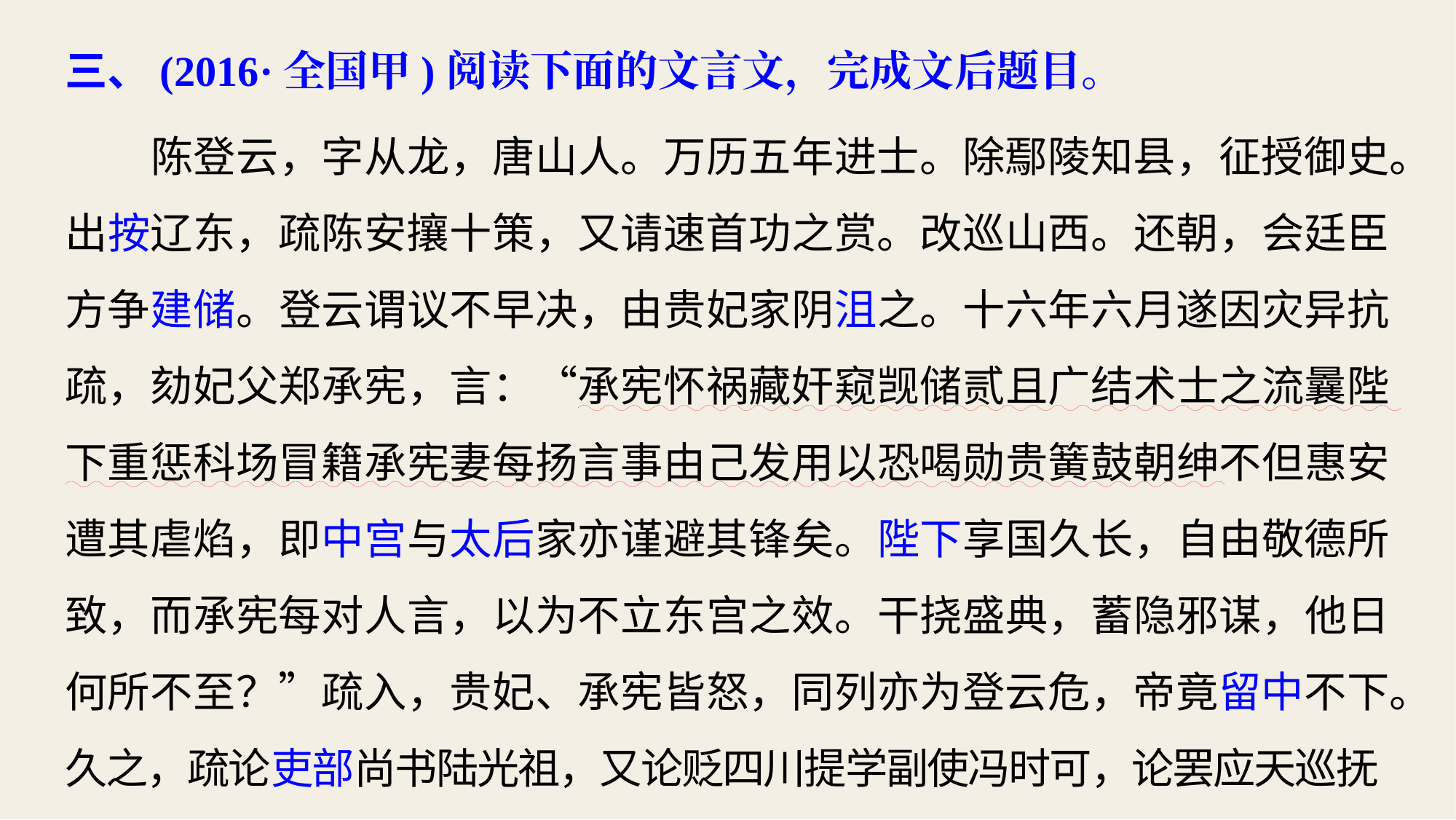

三、(2016·全国甲)阅读下面的文言文，完成文后题目。
陈登云，字从龙，唐山人。万历五年进士。除鄢陵知县，征授御史。出按辽东，疏陈安攘十策，又请速首功之赏。改巡山西。还朝，会廷臣方争建储。登云谓议不早决，由贵妃家阴沮之。十六年六月遂因灾异抗疏，劾妃父郑承宪，言：“承宪怀祸藏奸窥觊储贰且广结术士之流曩陛下重惩科场冒籍承宪妻每扬言事由己发用以恐喝勋贵簧鼓朝绅不但惠安遭其虐焰，即中宫与太后家亦谨避其锋矣。陛下享国久长，自由敬德所致，而承宪每对人言，以为不立东宫之效。干挠盛典，蓄隐邪谋，他日何所不至？”疏入，贵妃、承宪皆怒，同列亦为登云危，帝竟留中不下。久之，疏论吏部尚书陆光祖，又论贬四川提学副使冯时可，论罢应天巡抚